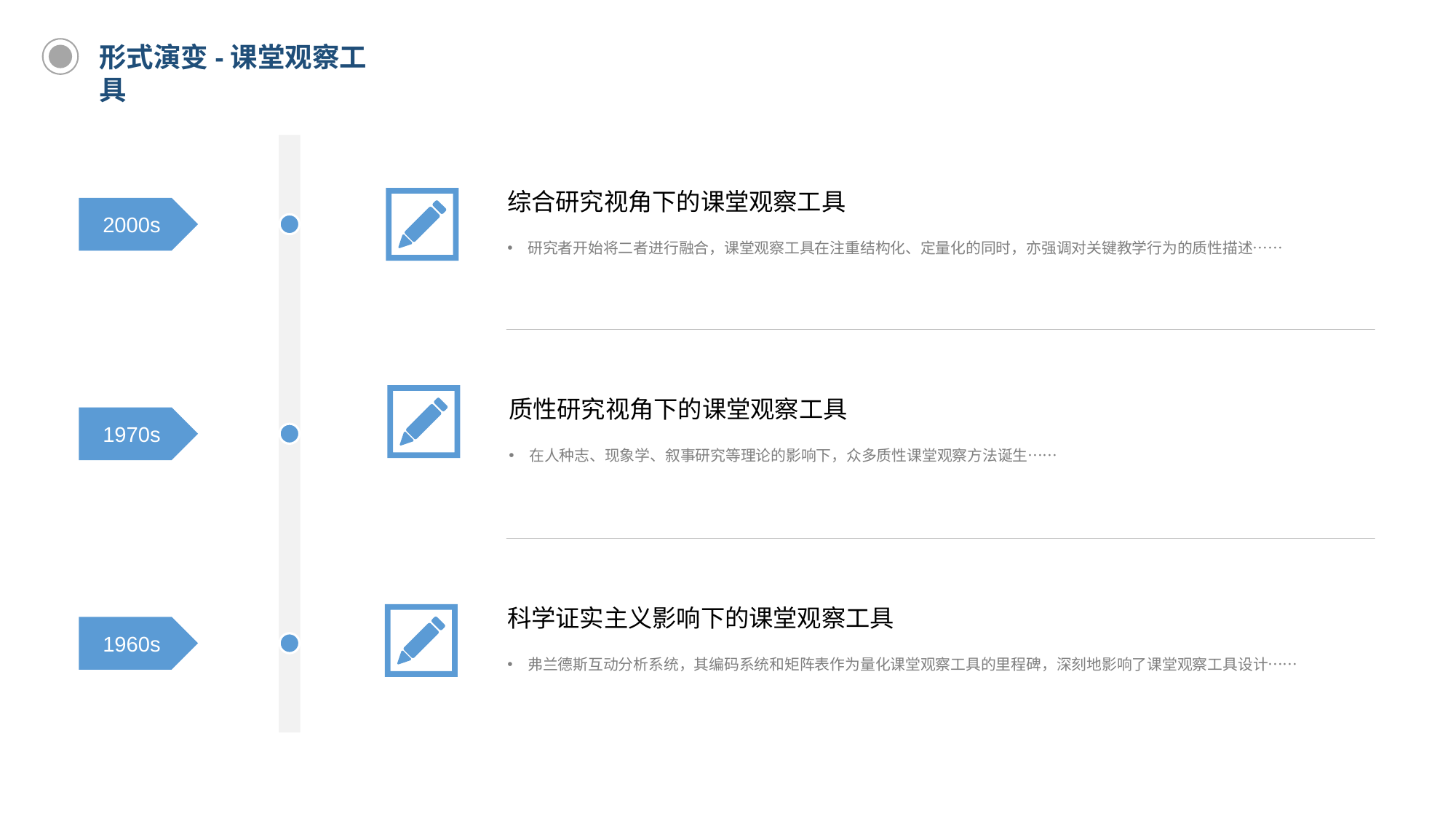

形式演变-课堂观察工具

综合研究视角下的课堂观察工具
研究者开始将二者进行融合，课堂观察工具在注重结构化、定量化的同时，亦强调对关键教学行为的质性描述……
2000s

质性研究视角下的课堂观察工具
在人种志、现象学、叙事研究等理论的影响下，众多质性课堂观察方法诞生……
1970s

科学证实主义影响下的课堂观察工具
弗兰德斯互动分析系统，其编码系统和矩阵表作为量化课堂观察工具的里程碑，深刻地影响了课堂观察工具设计……
1960s